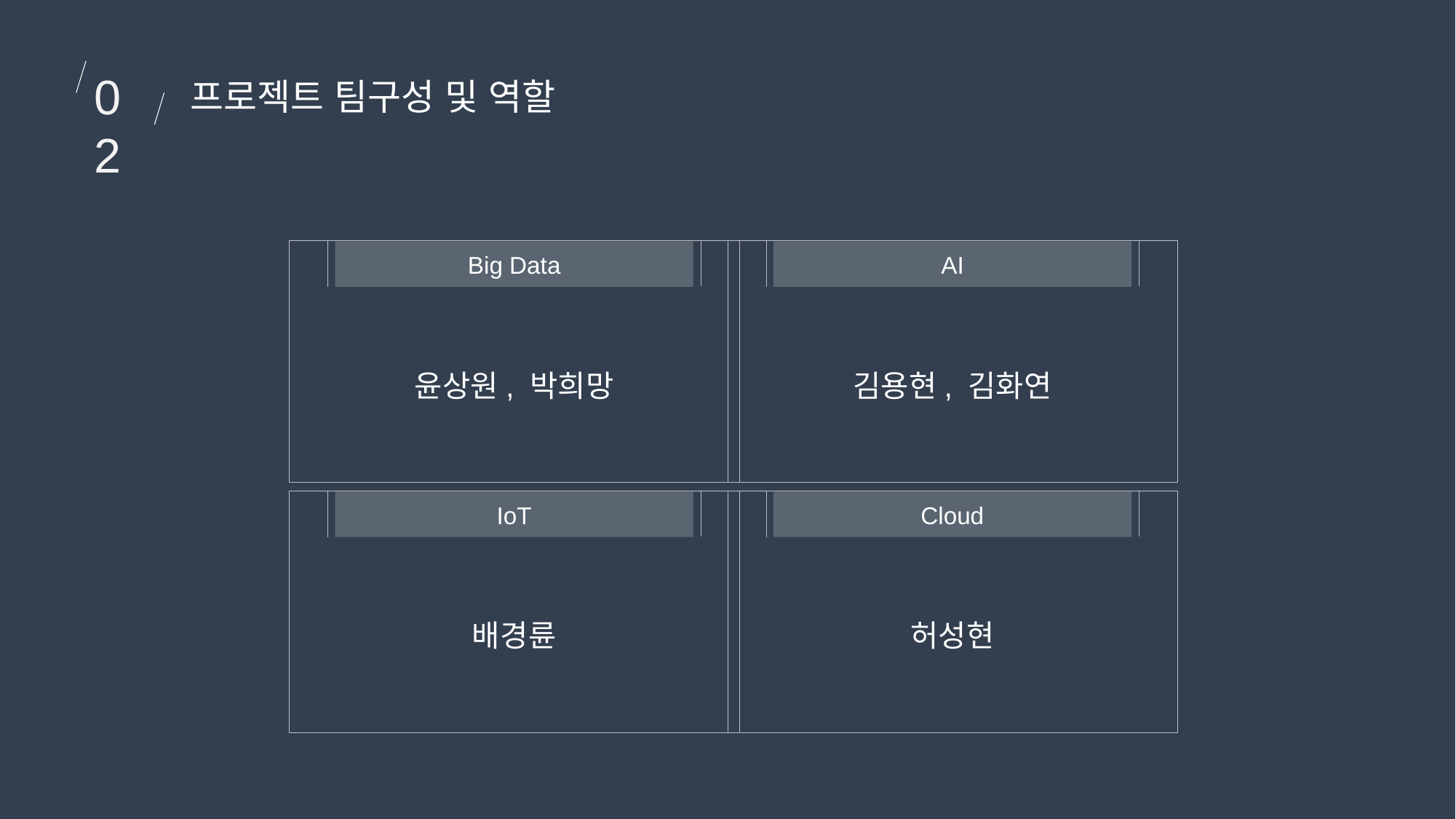

02
프로젝트 팀구성 및 역할

Big Data
윤상원, 박희망

AI
김용현, 김화연

IoT
배경륜

Cloud
허성현